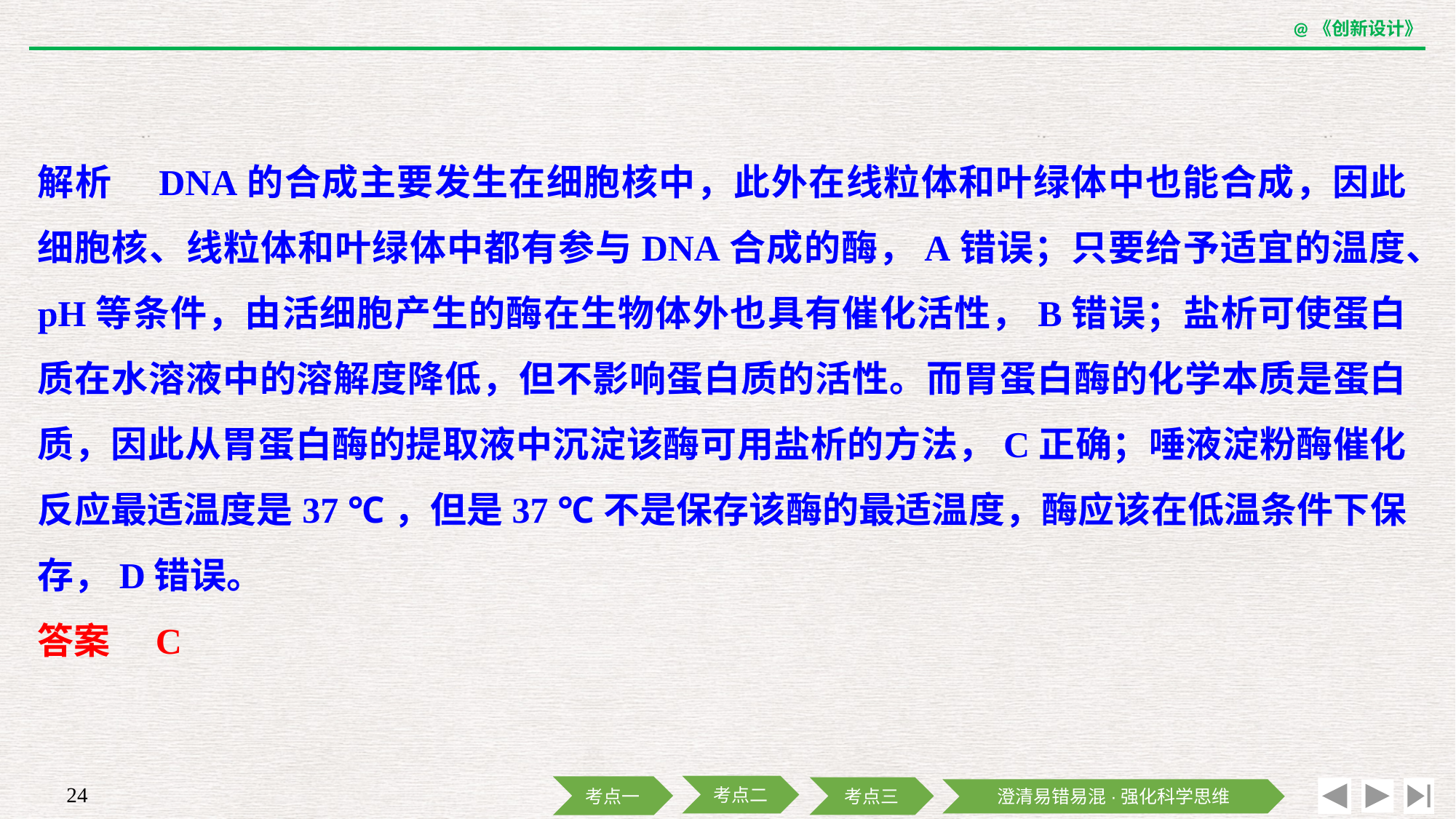

解析　DNA的合成主要发生在细胞核中，此外在线粒体和叶绿体中也能合成，因此细胞核、线粒体和叶绿体中都有参与DNA合成的酶，A错误；只要给予适宜的温度、pH等条件，由活细胞产生的酶在生物体外也具有催化活性，B错误；盐析可使蛋白质在水溶液中的溶解度降低，但不影响蛋白质的活性。而胃蛋白酶的化学本质是蛋白质，因此从胃蛋白酶的提取液中沉淀该酶可用盐析的方法，C正确；唾液淀粉酶催化反应最适温度是37 ℃，但是37 ℃不是保存该酶的最适温度，酶应该在低温条件下保存，D错误。
答案　C